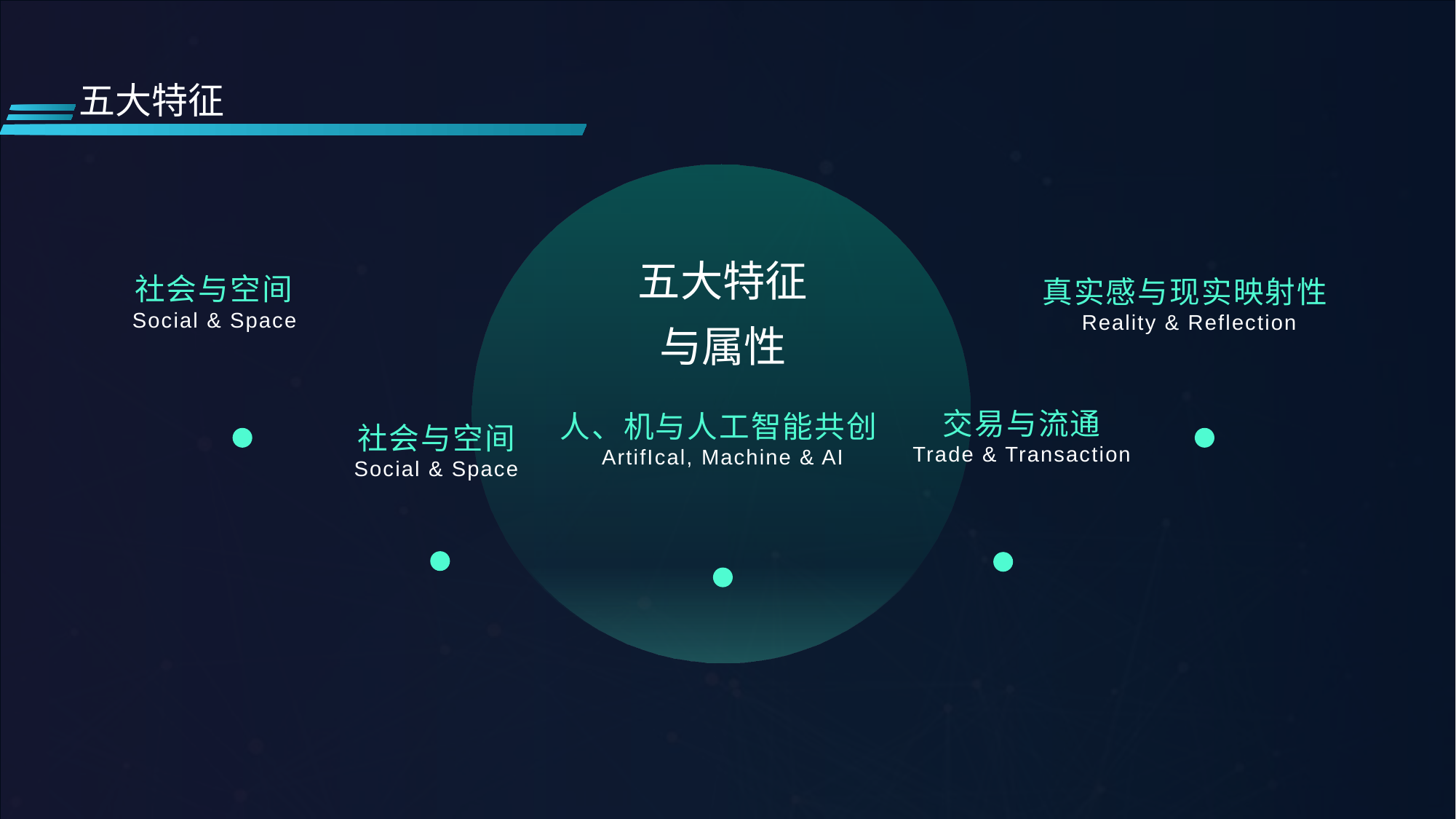

（XR）、区块链、云计算、数字孪生等新技术下的概念具化。 [2]
五大特征

五大特征
与属性
社会与空间
Social & Space
真实感与现实映射性Reality & Reflection

交易与流通
Trade & Transaction
人、机与人工智能共创ArtifIcal, Machine & AI
社会与空间
Social & Space